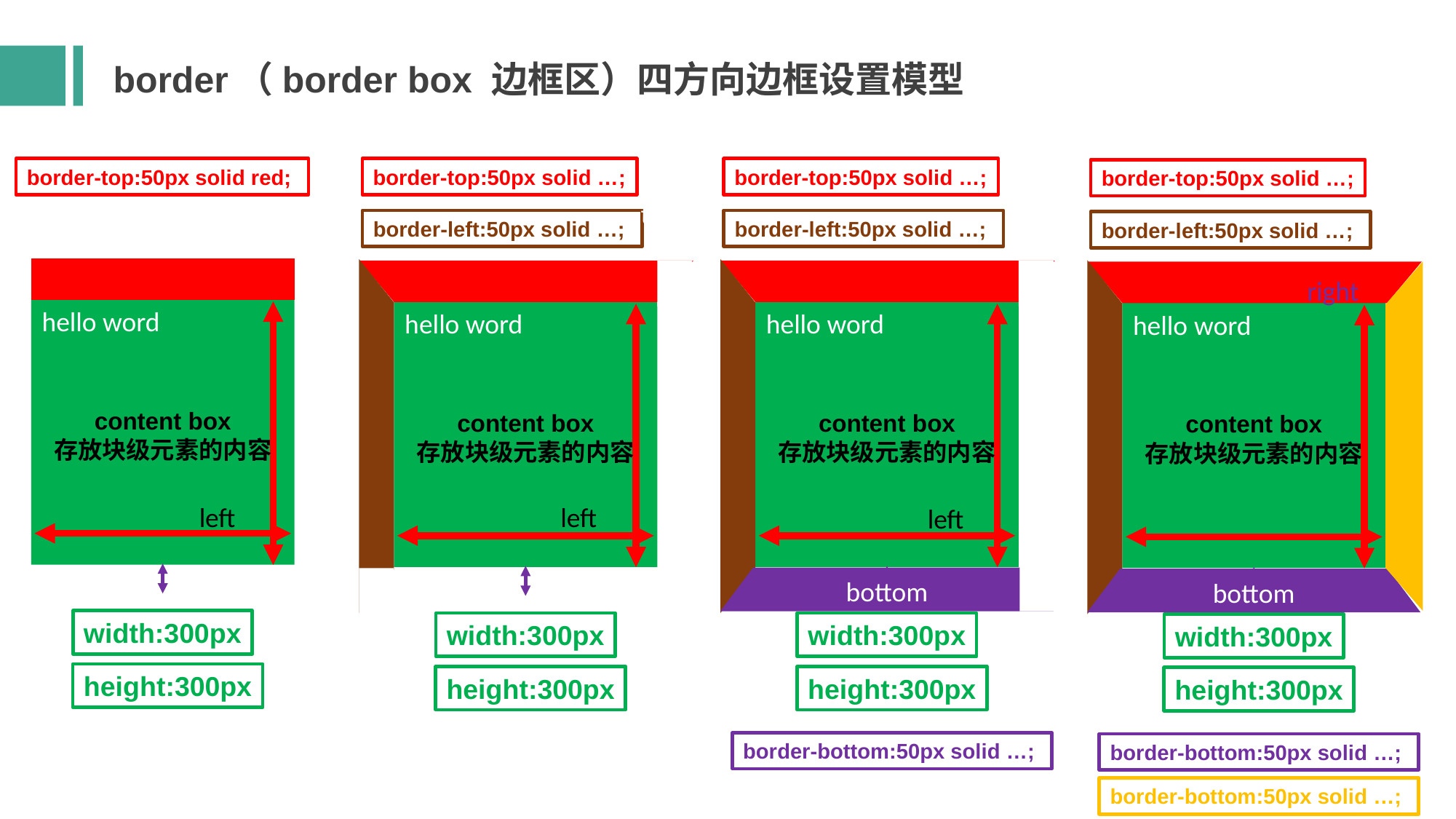

border（border box 边框区）四方向边框设置模型
border-top:50px solid red;
border-top:50px solid …;
border-top:50px solid …;
border-top:50px solid …;
border-left:50px solid …;
border-left:50px solid …;
border-left:50px solid …;
top

top
top
top
hello word
hello word
hello word
hello word
content box
存放块级元素的内容
content box
存放块级元素的内容
content box
存放块级元素的内容
content box
存放块级元素的内容
right
left
left
left

bottom

bottom
width:300px
width:300px
width:300px
width:300px
height:300px
height:300px
height:300px
height:300px
border-bottom:50px solid …;
border-bottom:50px solid …;
border-bottom:50px solid …;